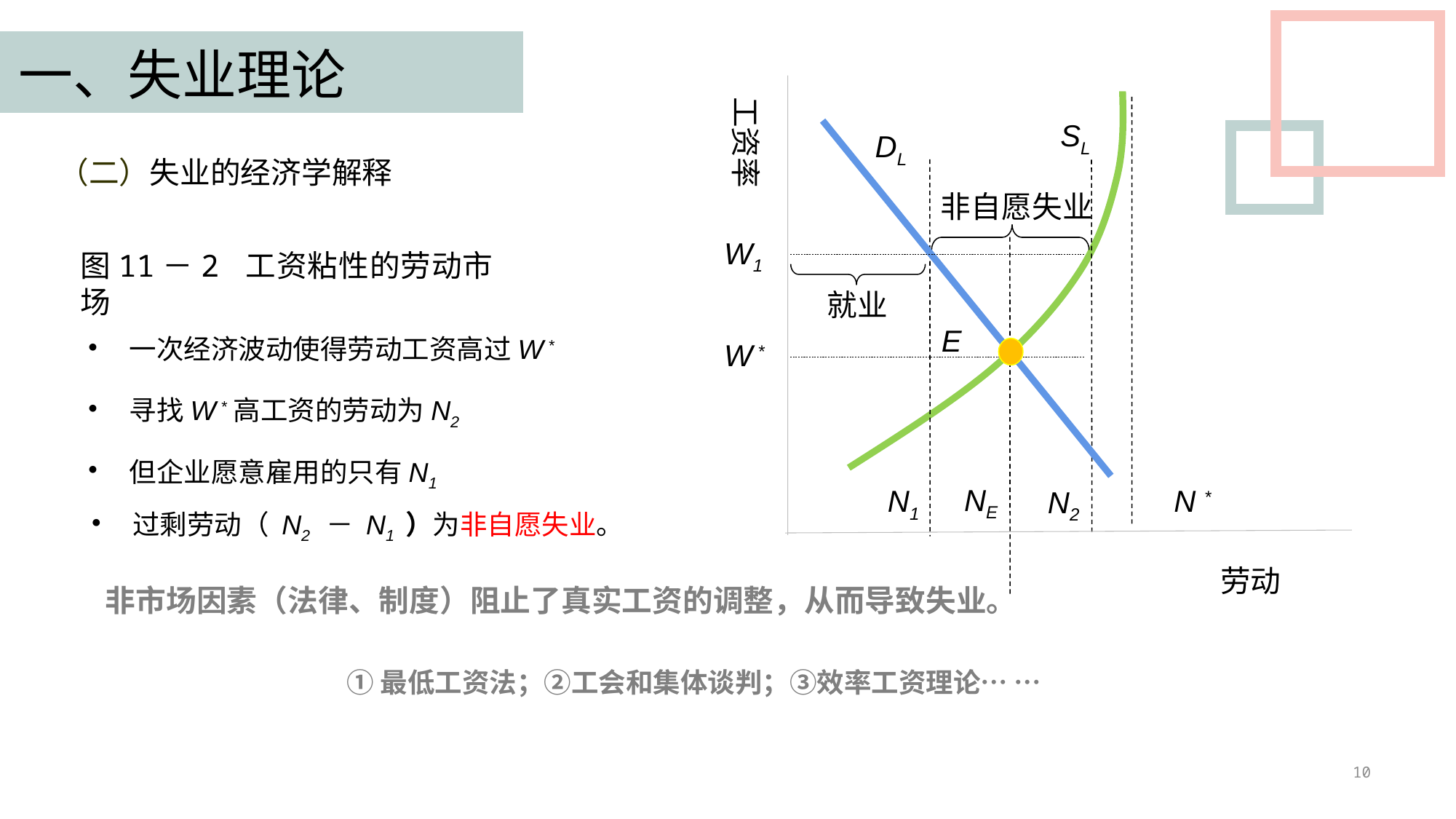

一、失业理论

工资率

SL
DL

（二）失业的经济学解释

非自愿失业
W1

图11－2 工资粘性的劳动市场

就业
一次经济波动使得劳动工资高过W *
寻找W *高工资的劳动为N2
但企业愿意雇用的只有N1

E
W *

NE
N *
N1
N2
过剩劳动（ N2 － N1 ）为非自愿失业。

劳动
非市场因素（法律、制度）阻止了真实工资的调整，从而导致失业。
①最低工资法；②工会和集体谈判；③效率工资理论… …
10